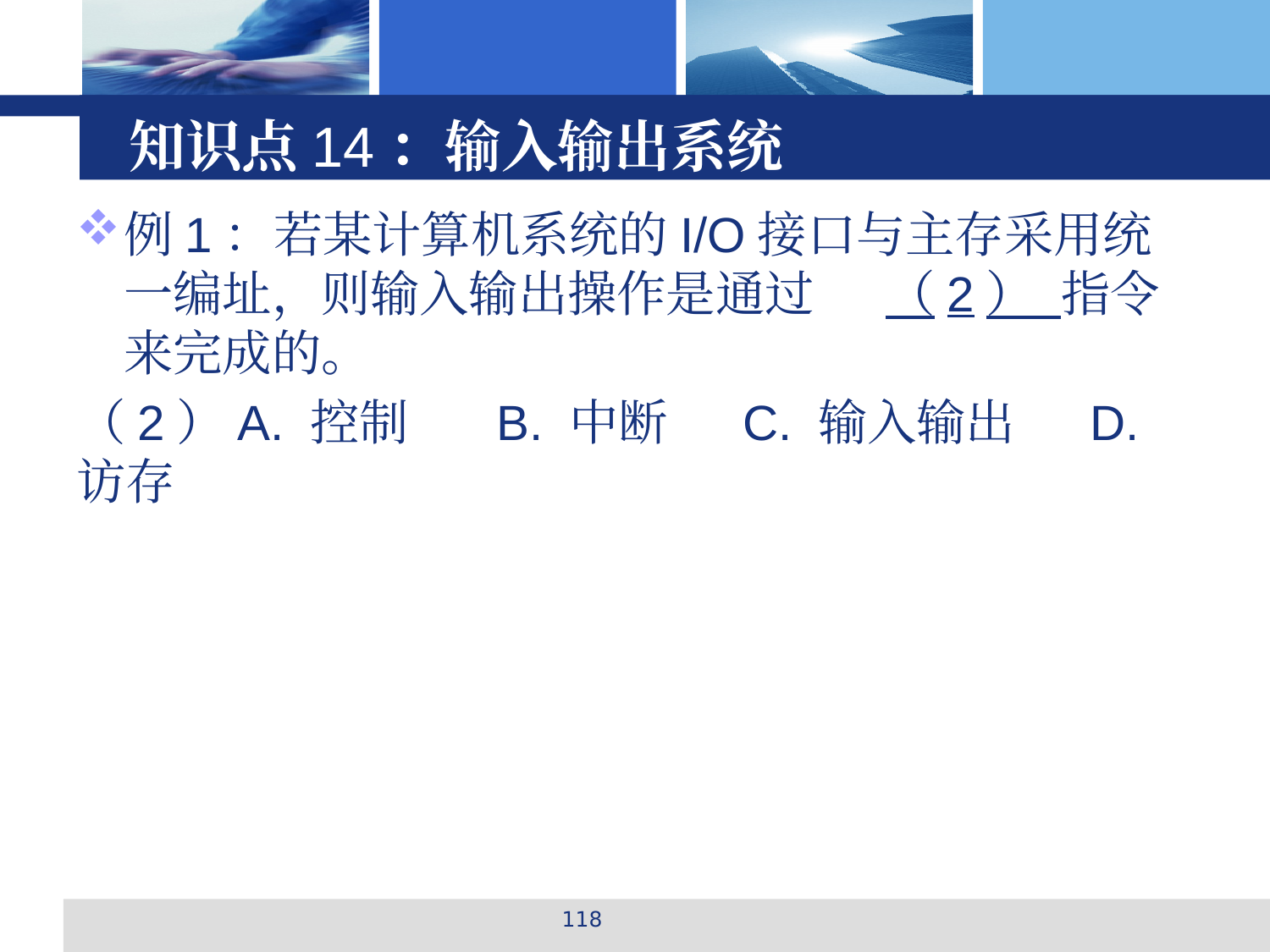

# 知识点14：输入输出系统
例1：若某计算机系统的I/O接口与主存采用统一编址，则输入输出操作是通过	（2）  指令来完成的。
（2）A. 控制      B. 中断     C. 输入输出     D. 访存

118